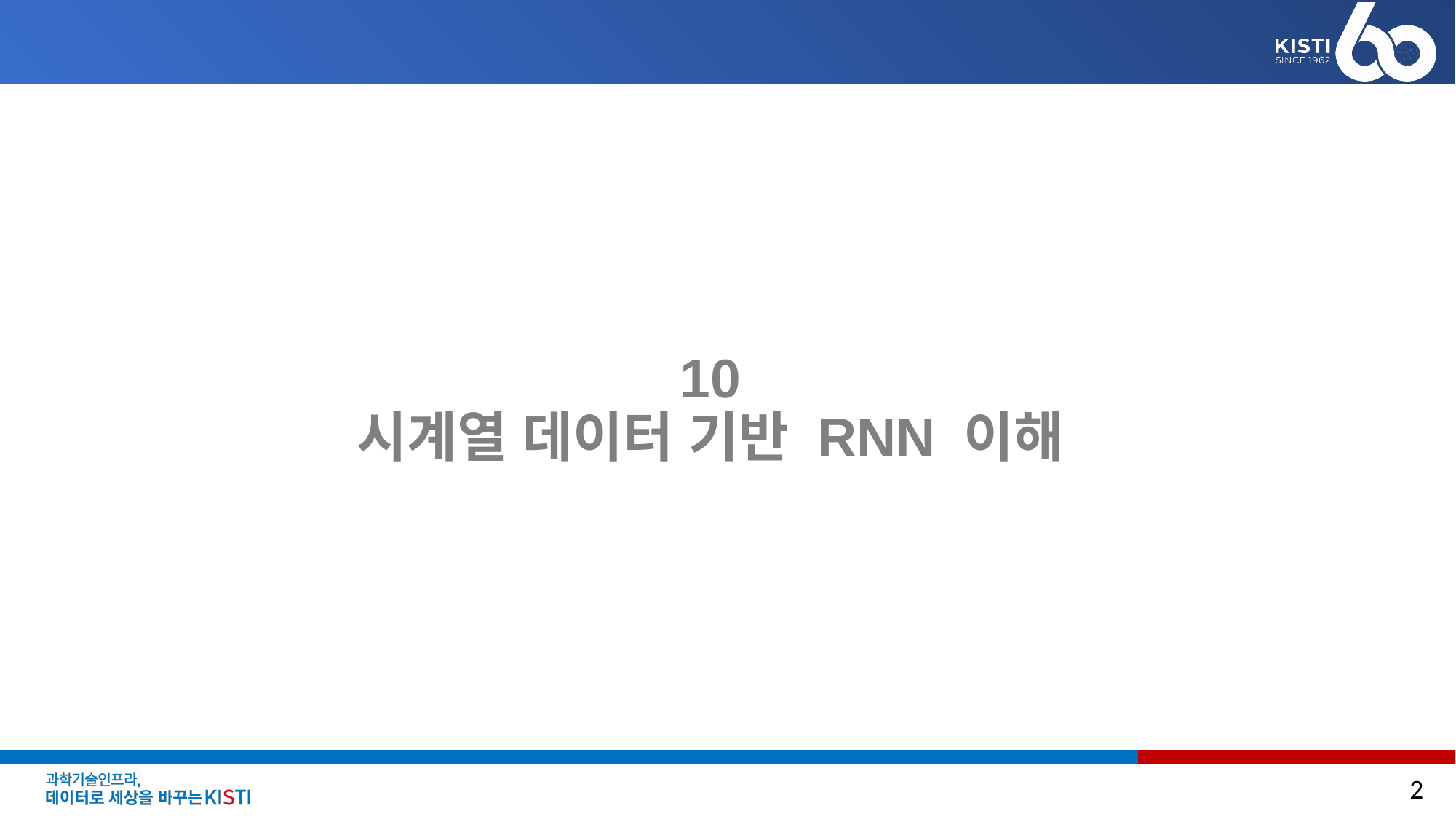

# 10 시계열 데이터 기반 RNN 이해
2